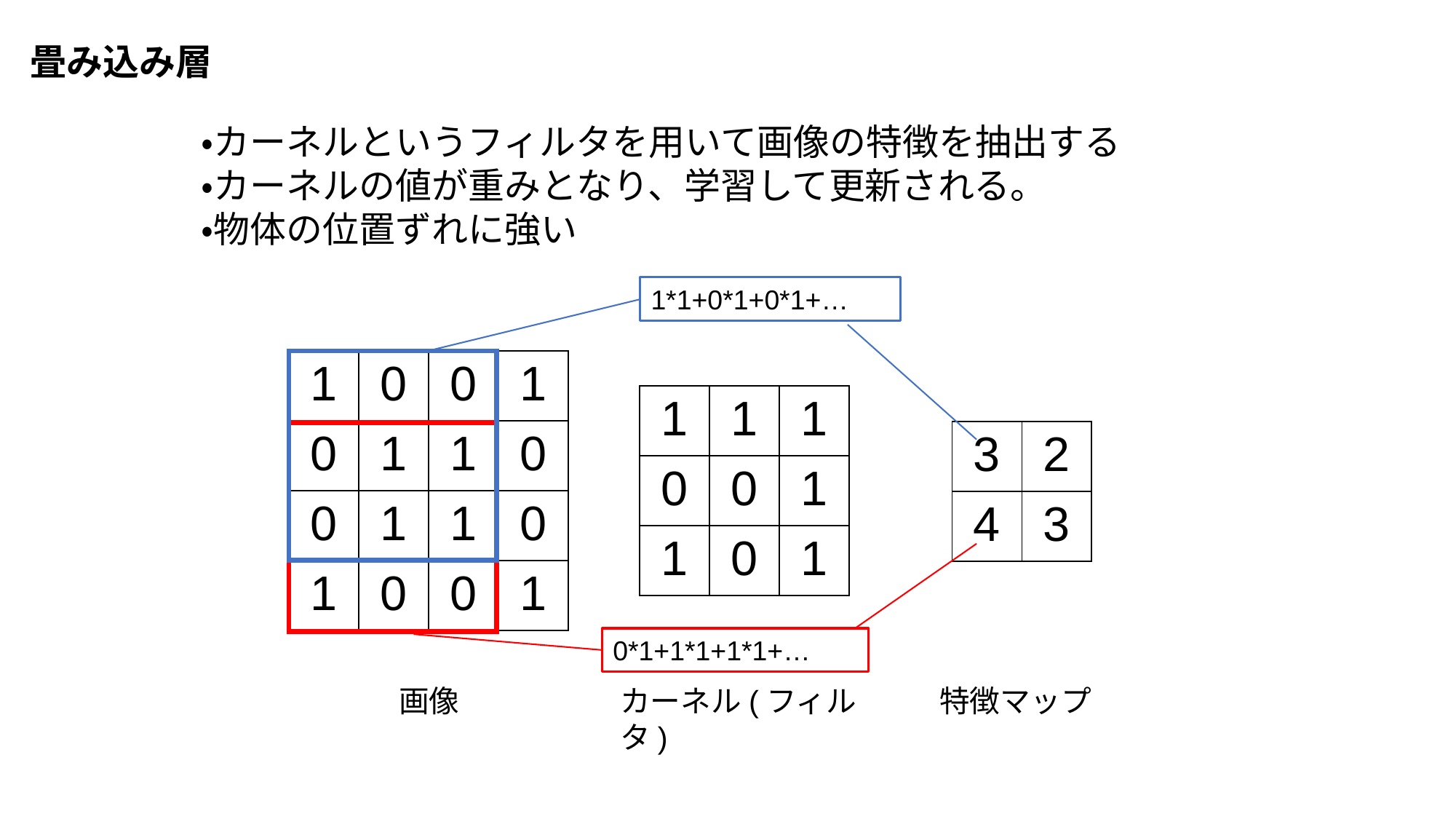

畳み込み層
・カーネルというフィルタを用いて画像の特徴を抽出する
・カーネルの値が重みとなり、学習して更新される。
・物体の位置ずれに強い
1*1+0*1+0*1+…
| 1 | 0 | 0 | 1 |
| --- | --- | --- | --- |
| 0 | 1 | 1 | 0 |
| 0 | 1 | 1 | 0 |
| 1 | 0 | 0 | 1 |

| 1 | 1 | 1 |
| --- | --- | --- |
| 0 | 0 | 1 |
| 1 | 0 | 1 |
| 3 | 2 |
| --- | --- |
| 4 | 3 |

0*1+1*1+1*1+…
カーネル(フィルタ)
特徴マップ
画像